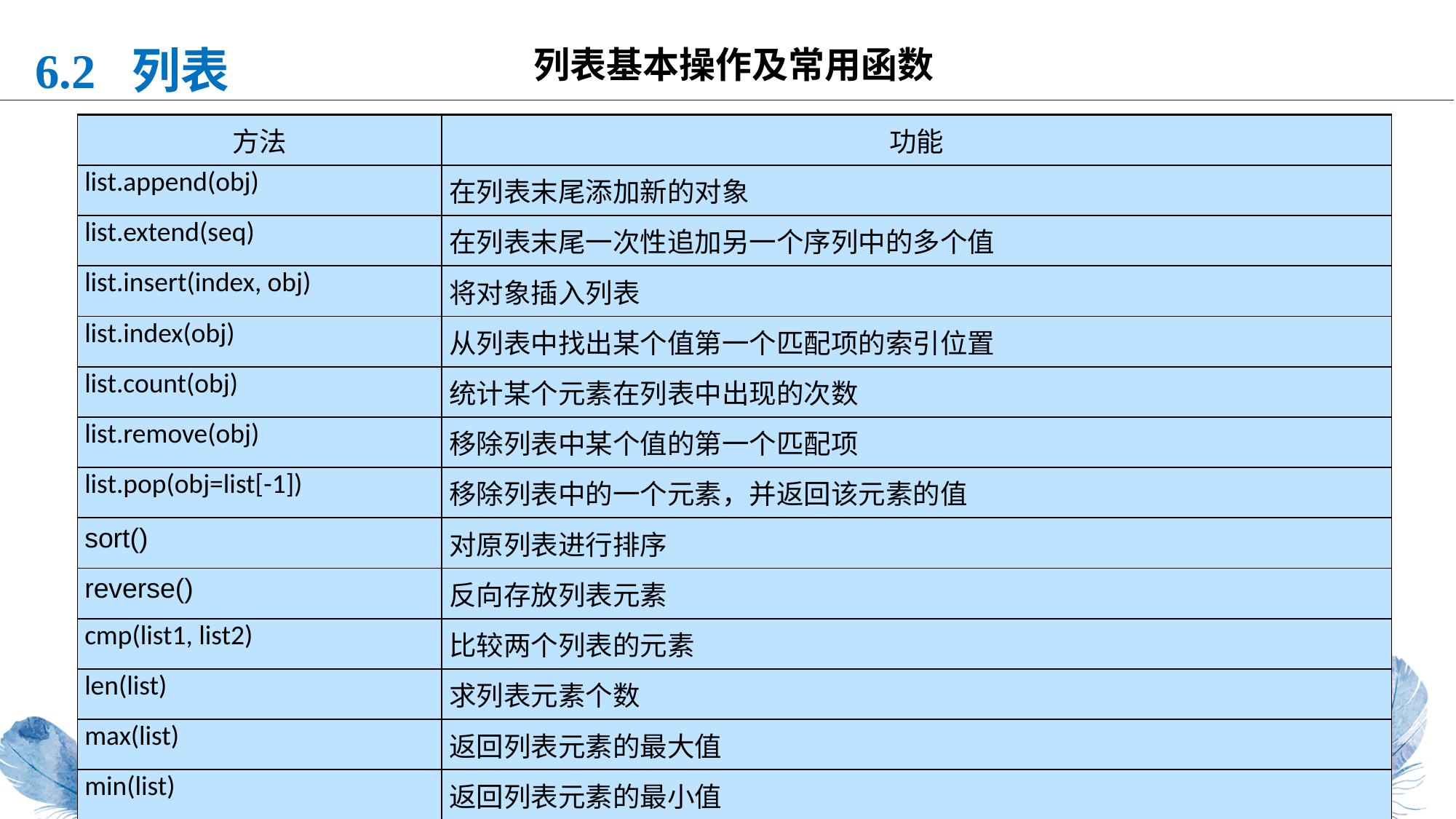

6.2  列表
列表基本操作及常用函数
| 方法 | 功能 |
| --- | --- |
| list.append(obj) | 在列表末尾添加新的对象 |
| list.extend(seq) | 在列表末尾一次性追加另一个序列中的多个值 |
| list.insert(index, obj) | 将对象插入列表 |
| list.index(obj) | 从列表中找出某个值第一个匹配项的索引位置 |
| list.count(obj) | 统计某个元素在列表中出现的次数 |
| list.remove(obj) | 移除列表中某个值的第一个匹配项 |
| list.pop(obj=list[-1]) | 移除列表中的一个元素，并返回该元素的值 |
| sort() | 对原列表进行排序 |
| reverse() | 反向存放列表元素 |
| cmp(list1, list2) | 比较两个列表的元素 |
| len(list) | 求列表元素个数 |
| max(list) | 返回列表元素的最大值 |
| min(list) | 返回列表元素的最小值 |
| list(seq) | 将元组转换为列表 |
| sum(list) | 对数值型列表元素求和 |